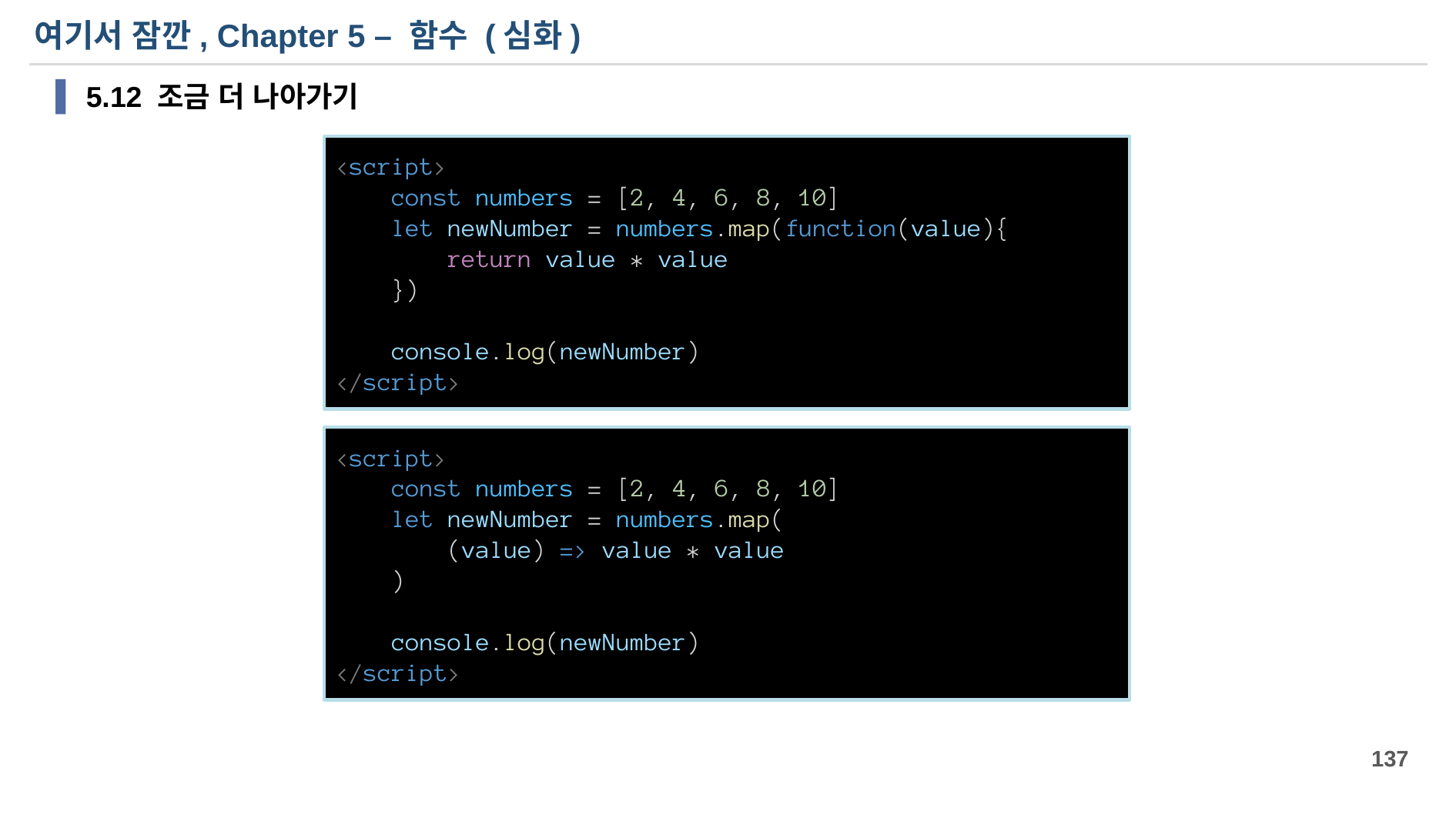

# 여기서 잠깐, Chapter 5 – 함수 (심화)
5.12 조금 더 나아가기

<script>
    const numbers = [2, 4, 6, 8, 10]
    let newNumber = numbers.map(function(value){
        return value * value
    })

    console.log(newNumber)
</script>
<script>
    const numbers = [2, 4, 6, 8, 10]
    let newNumber = numbers.map(
        (value) => value * value
    )

    console.log(newNumber)
</script>
137